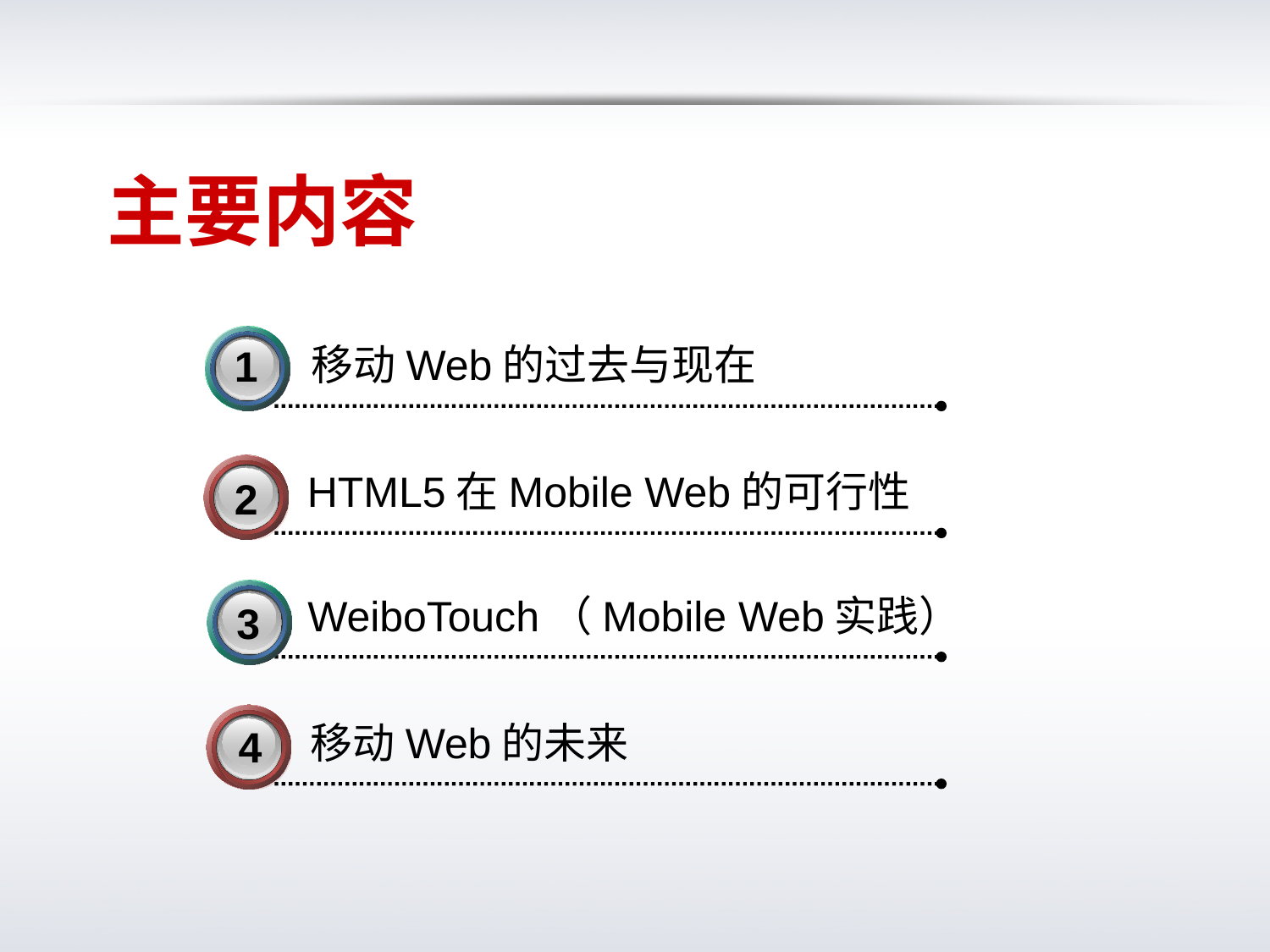

主要内容

1

移动Web的过去与现在

HTML5在Mobile Web的可行性
2

3

3
WeiboTouch（Mobile Web实践）

移动Web的未来
4